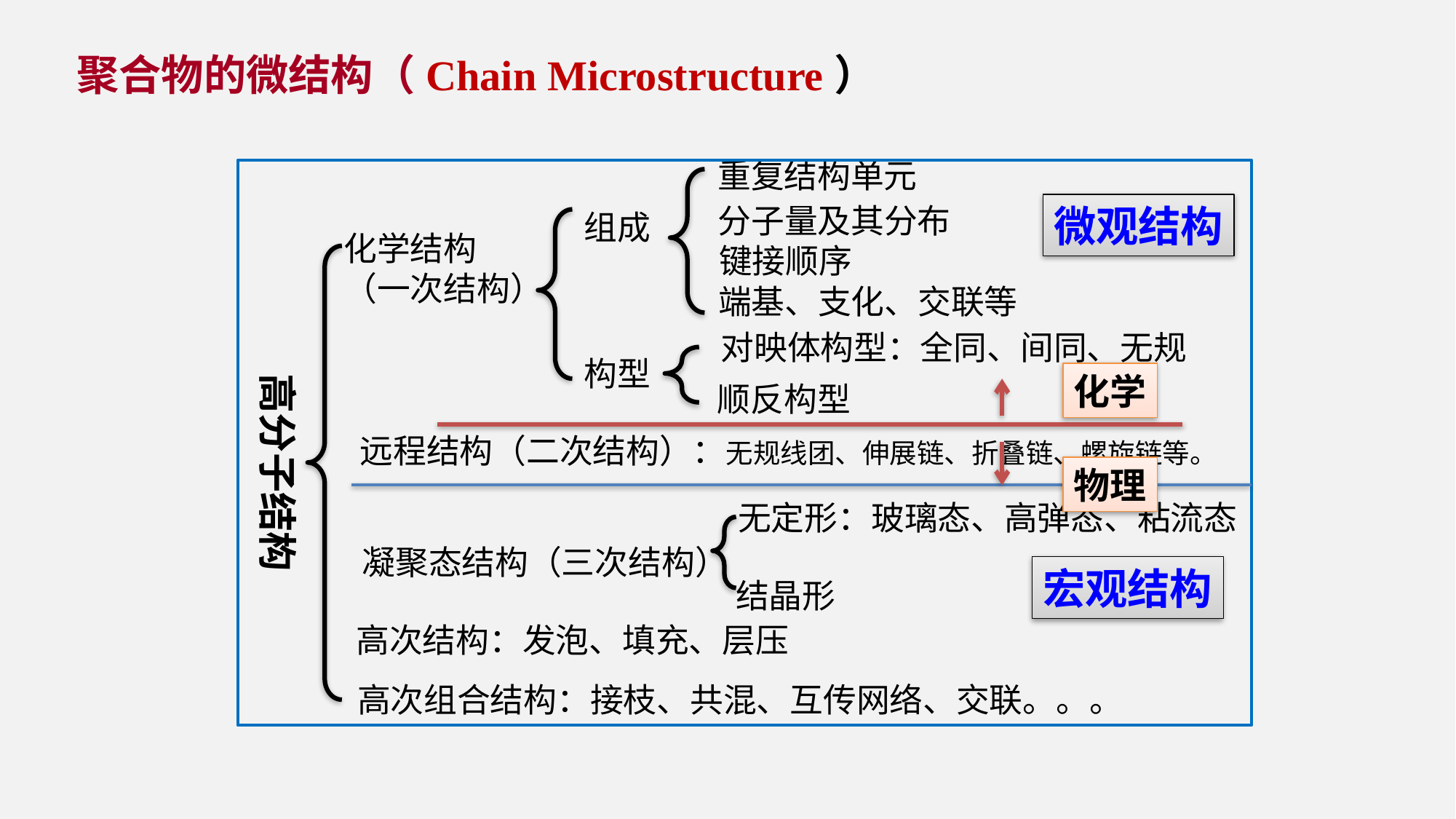

聚合物的微结构（Chain Microstructure）
重复结构单元

微观结构
分子量及其分布
组成

化学结构
（一次结构）
键接顺序

端基、支化、交联等
对映体构型：全同、间同、无规

构型
化学
高分子结构
顺反构型
远程结构（二次结构）：无规线团、伸展链、折叠链、螺旋链等。
物理
无定形：玻璃态、高弹态、粘流态

凝聚态结构（三次结构）
宏观结构
结晶形
高次结构：发泡、填充、层压
高次组合结构：接枝、共混、互传网络、交联。。。